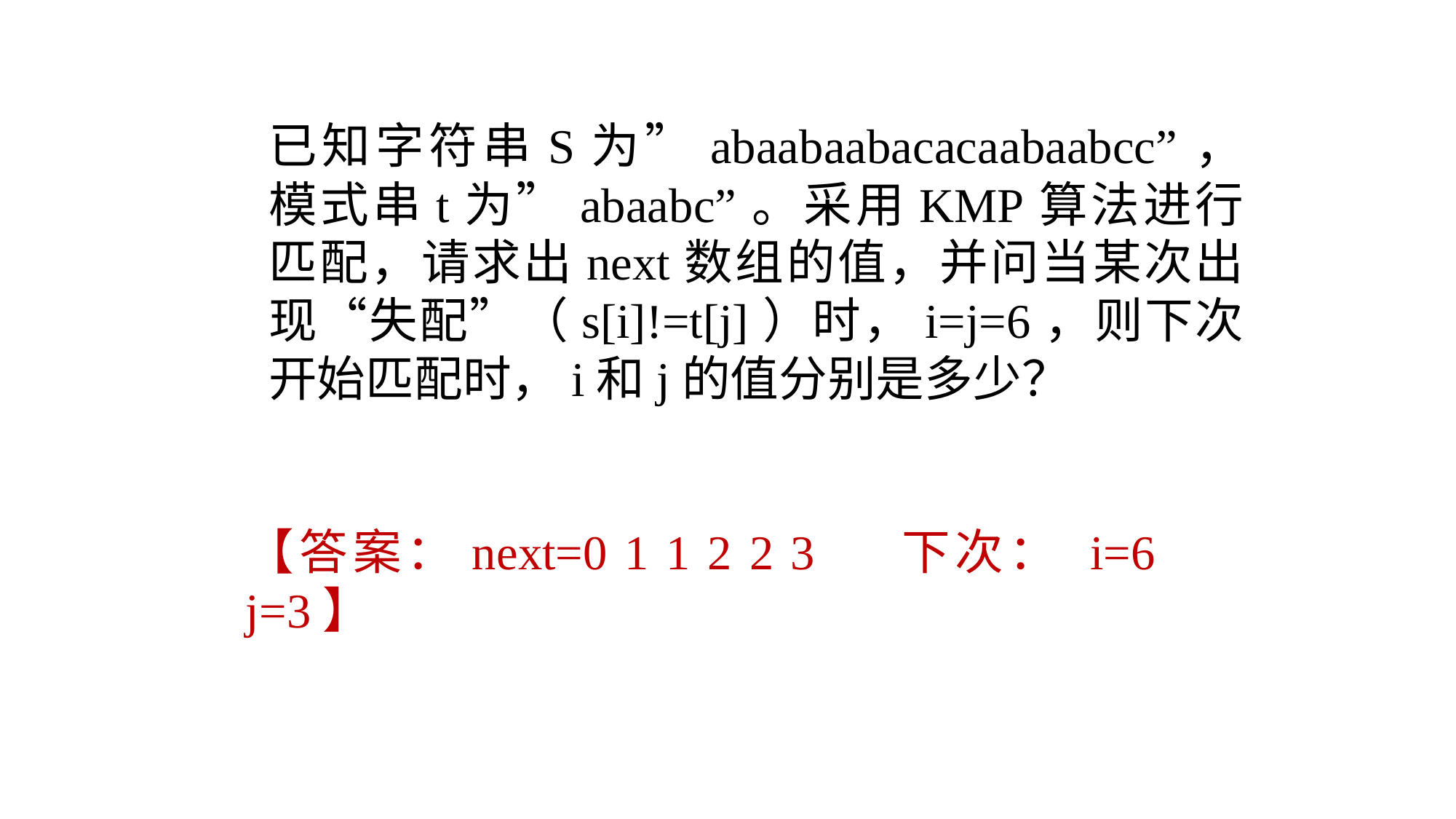

已知字符串S为”abaabaabacacaabaabcc”，模式串t为”abaabc”。采用KMP算法进行匹配，请求出next数组的值，并问当某次出现“失配”（s[i]!=t[j]）时，i=j=6，则下次开始匹配时，i和j的值分别是多少？
【答案：next=0 1 1 2 2 3    下次： i=6 j=3】